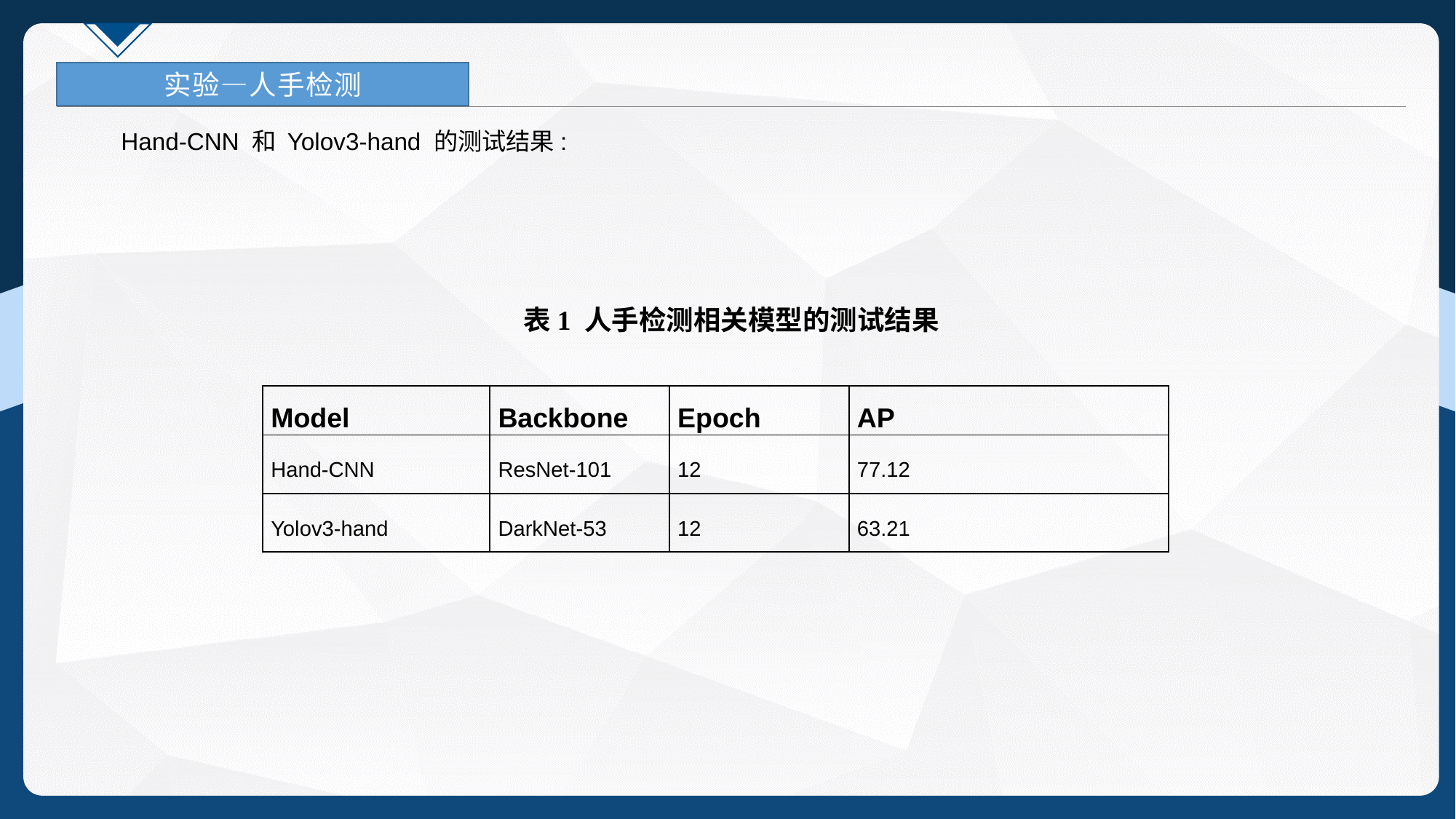

实验—人手检测

        Hand-CNN 和 Yolov3-hand 的测试结果:

表1 人手检测相关模型的测试结果
| Model | Backbone | Epoch | AP |
| --- | --- | --- | --- |
| Hand-CNN | ResNet-101 | 12 | 77.12 |
| Yolov3-hand | DarkNet-53 | 12 | 63.21 |
28